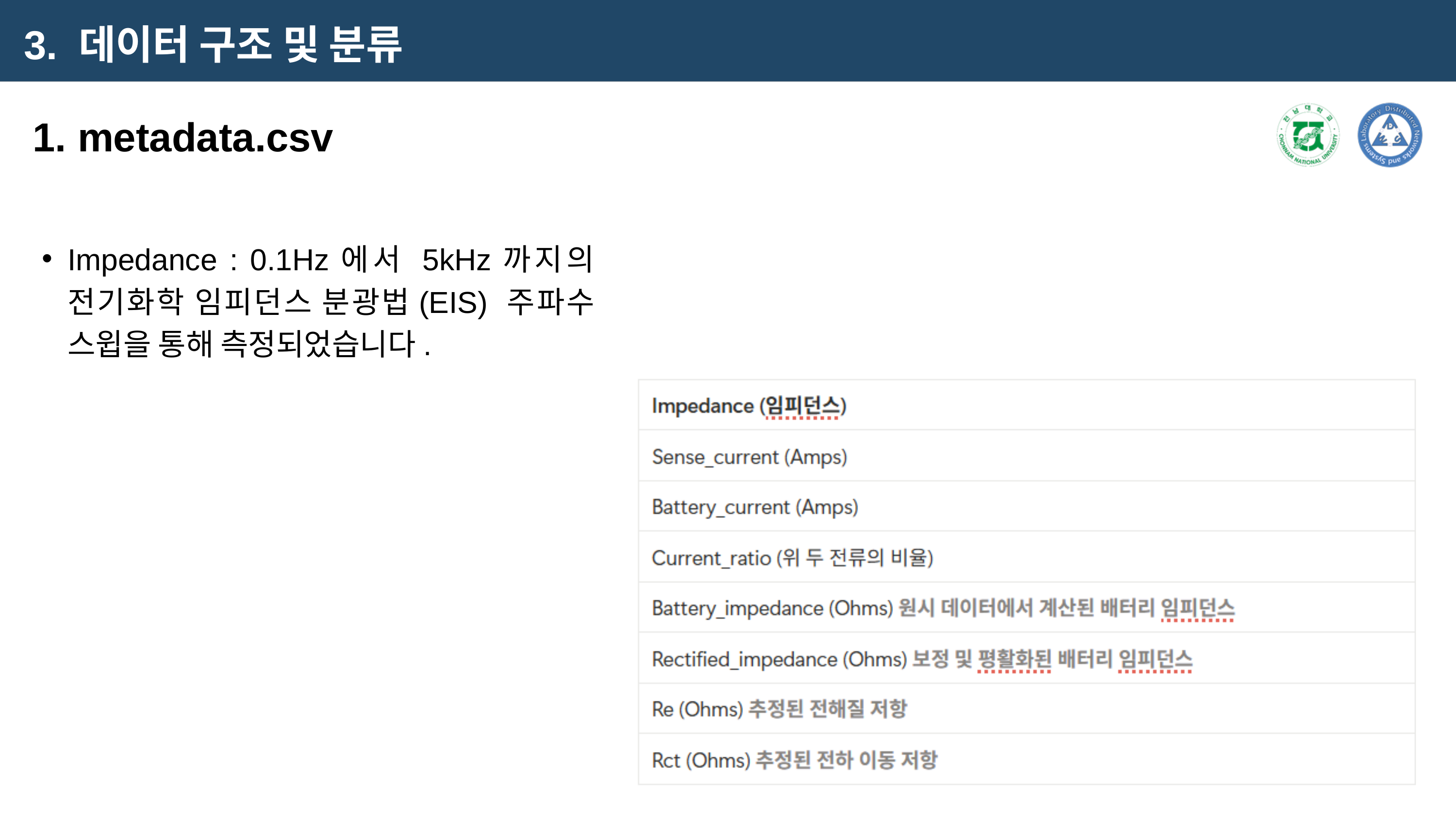

3. 데이터 구조 및 분류
1. metadata.csv
Impedance : 0.1Hz에서 5kHz까지의 전기화학 임피던스 분광법(EIS) 주파수 스윕을 통해 측정되었습니다.